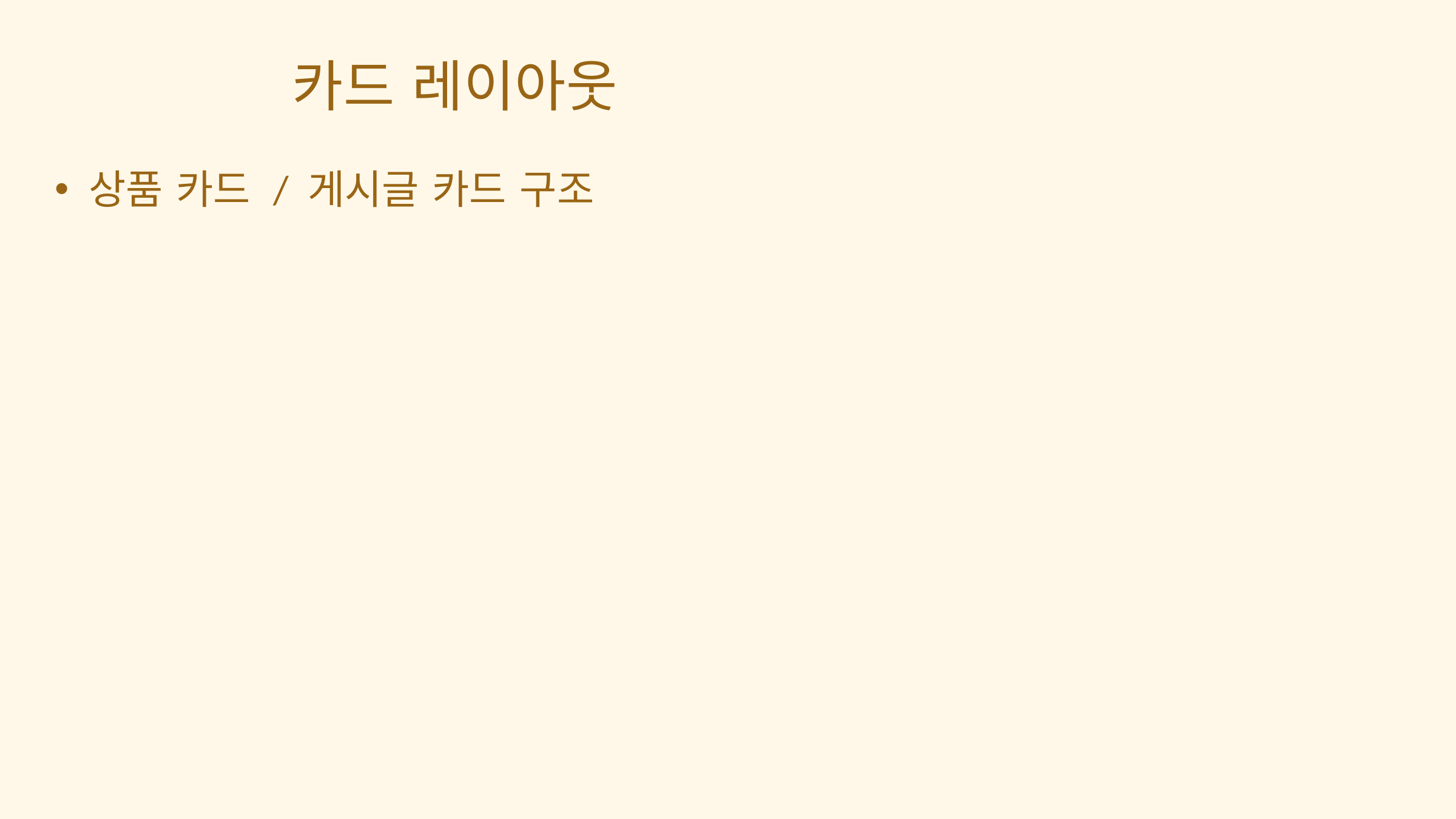

카드 레이아웃
상품 카드 / 게시글 카드 구조